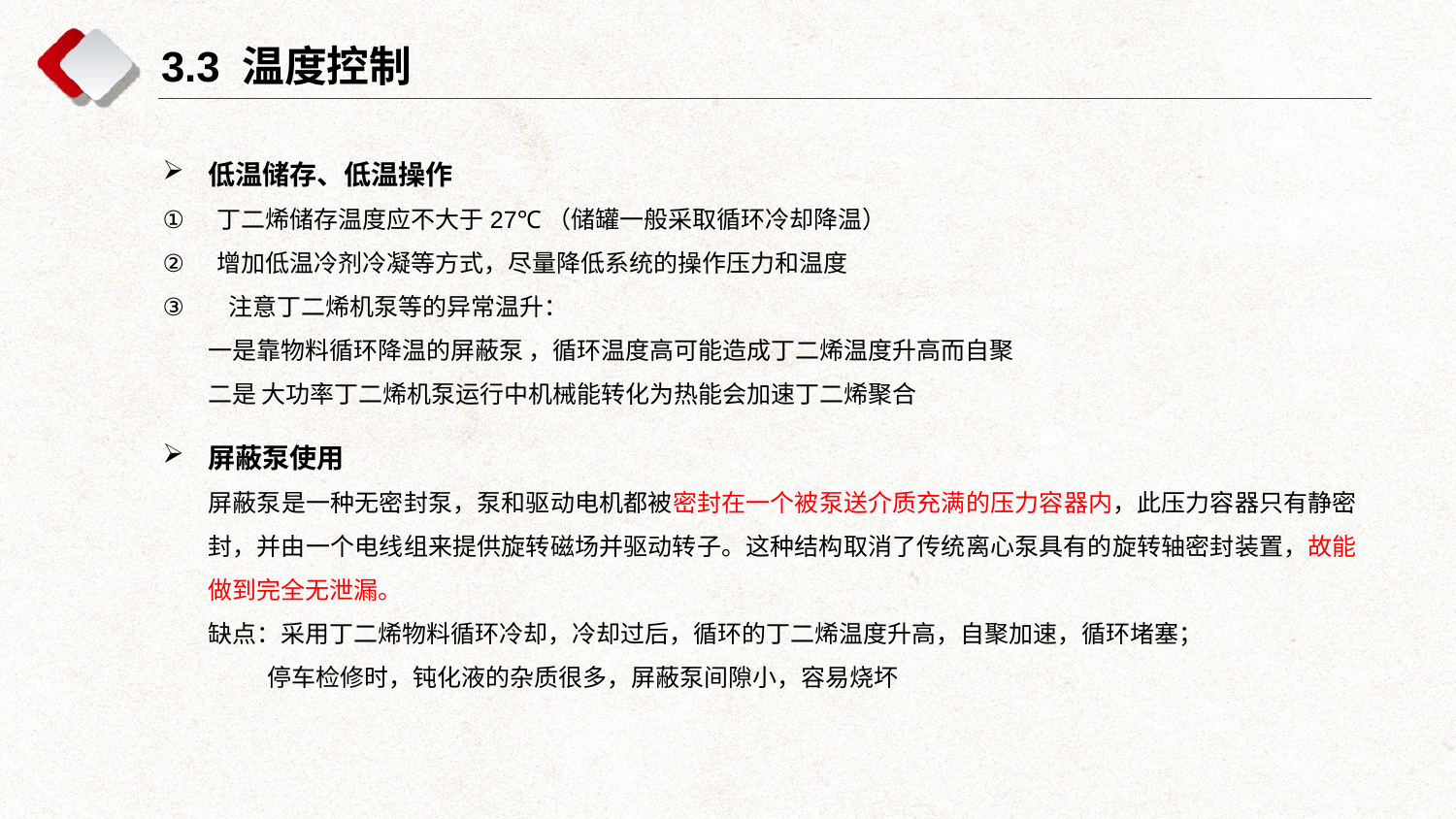

3.3 温度控制
低温储存、低温操作
丁二烯储存温度应不大于27℃（储罐一般采取循环冷却降温）
增加低温冷剂冷凝等方式，尽量降低系统的操作压力和温度
 注意丁二烯机泵等的异常温升：
一是靠物料循环降温的屏蔽泵 ，循环温度高可能造成丁二烯温度升高而自聚
二是 大功率丁二烯机泵运行中机械能转化为热能会加速丁二烯聚合
屏蔽泵使用
屏蔽泵是一种无密封泵，泵和驱动电机都被密封在一个被泵送介质充满的压力容器内，此压力容器只有静密封，并由一个电线组来提供旋转磁场并驱动转子。这种结构取消了传统离心泵具有的旋转轴密封装置，故能做到完全无泄漏。
缺点：采用丁二烯物料循环冷却，冷却过后，循环的丁二烯温度升高，自聚加速，循环堵塞；
          停车检修时，钝化液的杂质很多，屏蔽泵间隙小，容易烧坏